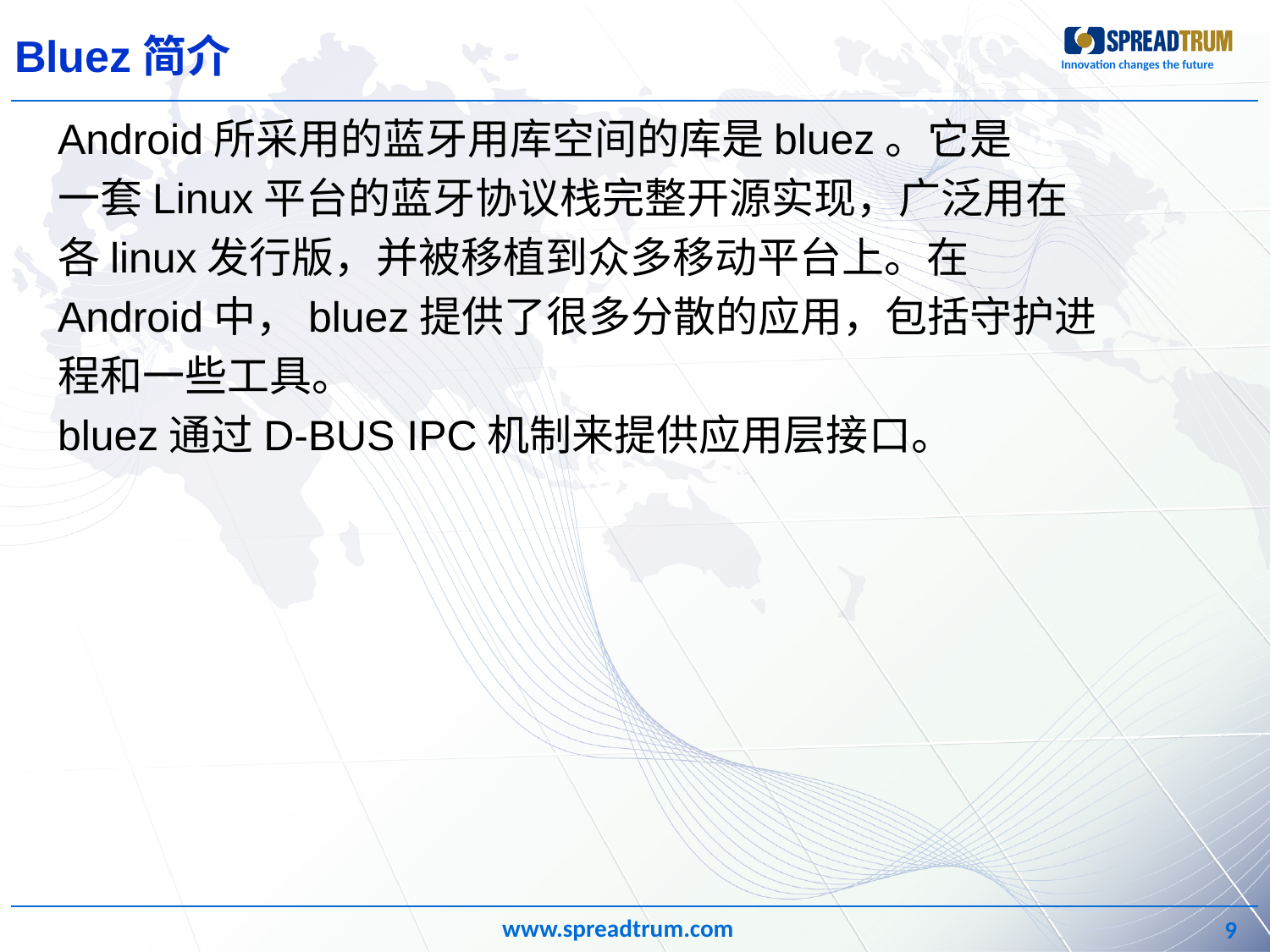

# Bluez简介
Android所采用的蓝牙用库空间的库是bluez。它是
一套Linux平台的蓝牙协议栈完整开源实现，广泛用在
各linux发行版，并被移植到众多移动平台上。在
Android中，bluez提供了很多分散的应用，包括守护进
程和一些工具。
bluez通过D-BUS IPC机制来提供应用层接口。